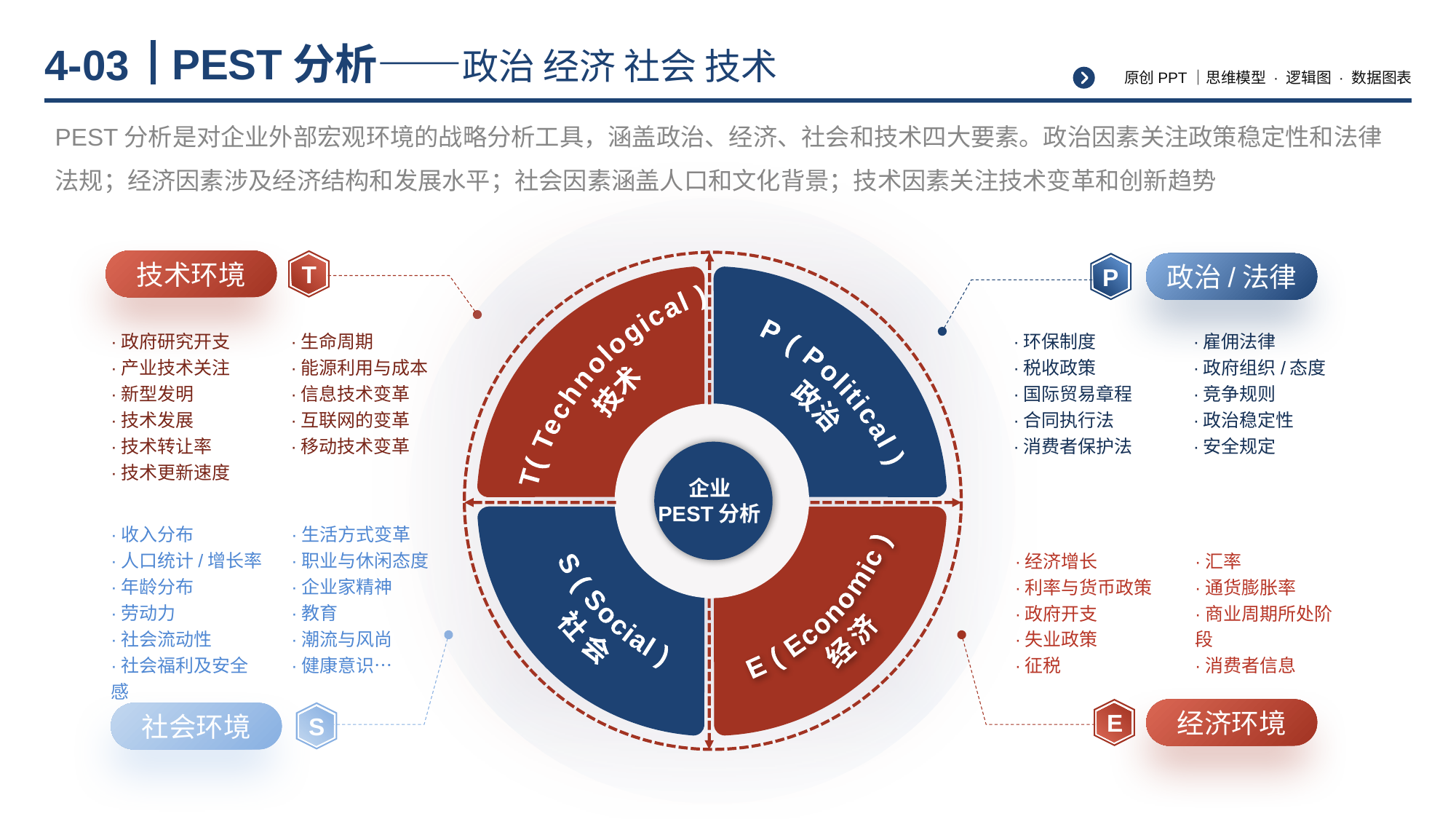

# PEST分析——政治 经济 社会 技术
4-03
PEST分析是对企业外部宏观环境的战略分析工具，涵盖政治、经济、社会和技术四大要素。政治因素关注政策稳定性和法律法规；经济因素涉及经济结构和发展水平；社会因素涵盖人口和文化背景；技术因素关注技术变革和创新趋势

企业
PEST分析

S ( Social )
社会
E ( Economic )
经济
技术环境
政治/法律

T

P

T( Technological )
技术
·政府研究开支
·产业技术关注
·新型发明
·技术发展
·技术转让率
·技术更新速度
·生命周期
·能源利用与成本
·信息技术变革
·互联网的变革
·移动技术变革
·环保制度
·税收政策
·国际贸易章程
·合同执行法
·消费者保护法
·雇佣法律
·政府组织/态度
·竞争规则
·政治稳定性
·安全规定
P ( Political )
政治
·收入分布
·人口统计/增长率
·年龄分布
·劳动力
·社会流动性
·社会福利及安全感
·生活方式变革
·职业与休闲态度
·企业家精神
·教育
·潮流与风尚
·健康意识…
·经济增长
·利率与货币政策
·政府开支
·失业政策
·征税
·汇率
·通货膨胀率
·商业周期所处阶段
·消费者信息

经济环境

社会环境

E

S